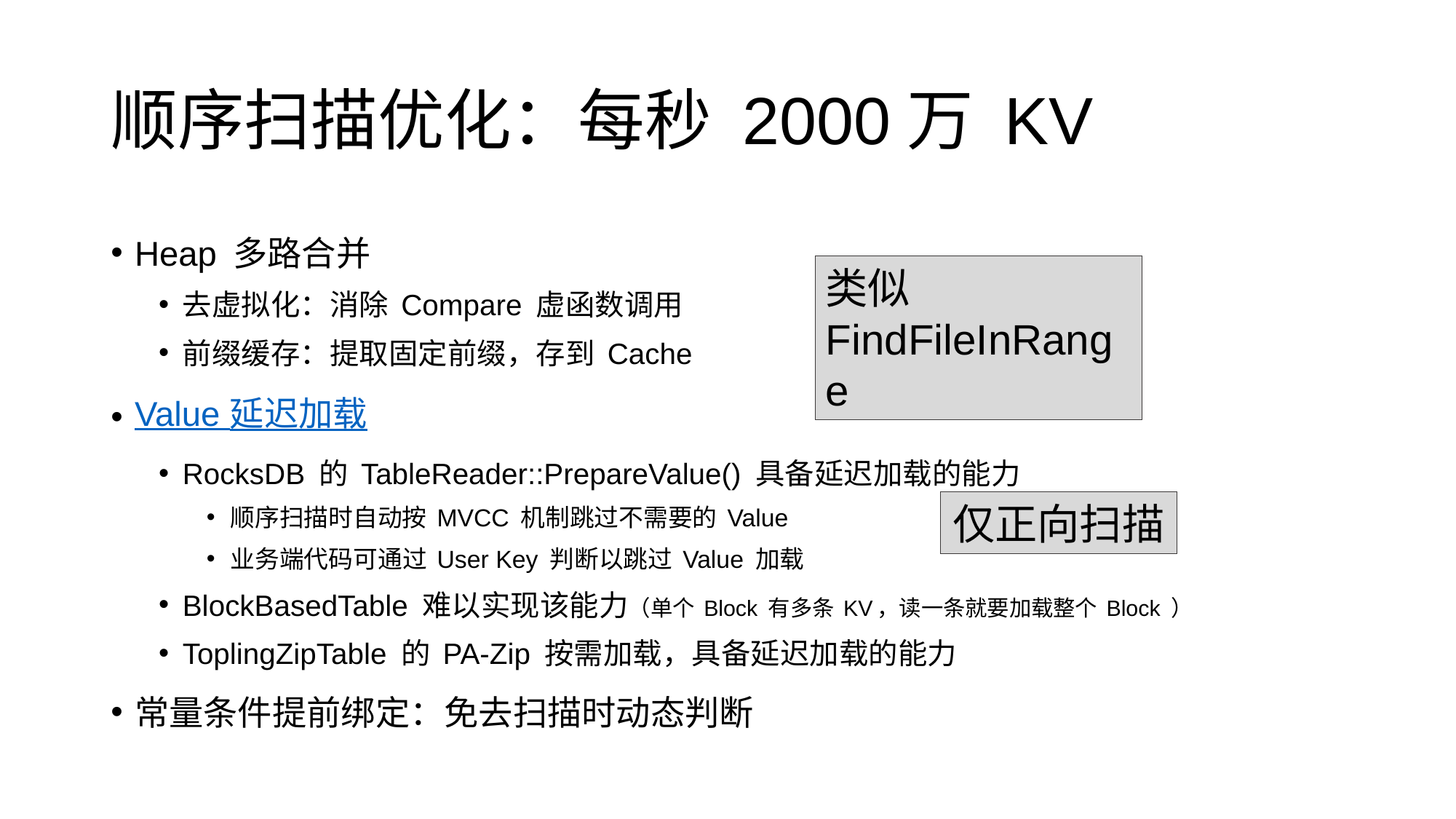

# 顺序扫描优化：每秒 2000万 KV
Heap 多路合并
去虚拟化：消除 Compare 虚函数调用
前缀缓存：提取固定前缀，存到 Cache
Value 延迟加载
RocksDB 的 TableReader::PrepareValue() 具备延迟加载的能力
顺序扫描时自动按 MVCC 机制跳过不需要的 Value
业务端代码可通过 User Key 判断以跳过 Value 加载
BlockBasedTable 难以实现该能力（单个 Block 有多条 KV，读一条就要加载整个 Block ）
ToplingZipTable 的 PA-Zip 按需加载，具备延迟加载的能力
常量条件提前绑定：免去扫描时动态判断

类似
FindFileInRange
仅正向扫描